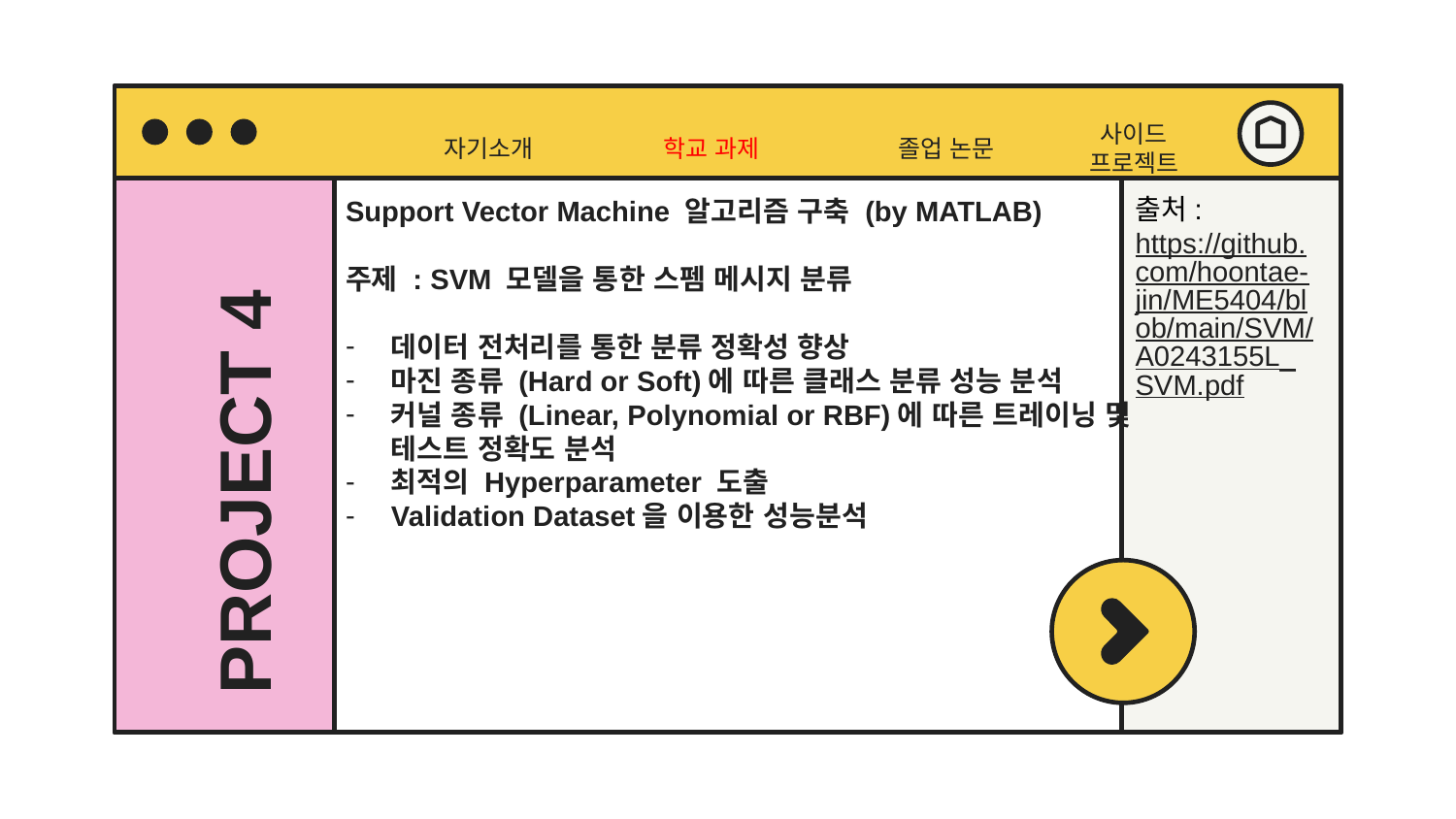

자기소개
사이드 프로젝트
졸업 논문
학교 과제

Support Vector Machine 알고리즘 구축 (by MATLAB)

주제 : SVM 모델을 통한 스펨 메시지 분류

데이터 전처리를 통한 분류 정확성 향상
마진 종류 (Hard or Soft)에 따른 클래스 분류 성능 분석
커널 종류 (Linear, Polynomial or RBF)에 따른 트레이닝 및 테스트 정확도 분석
최적의 Hyperparameter 도출
Validation Dataset을 이용한 성능분석

출처:
https://github.com/hoontae-jin/ME5404/blob/main/SVM/A0243155L_SVM.pdf
# PROJECT 4